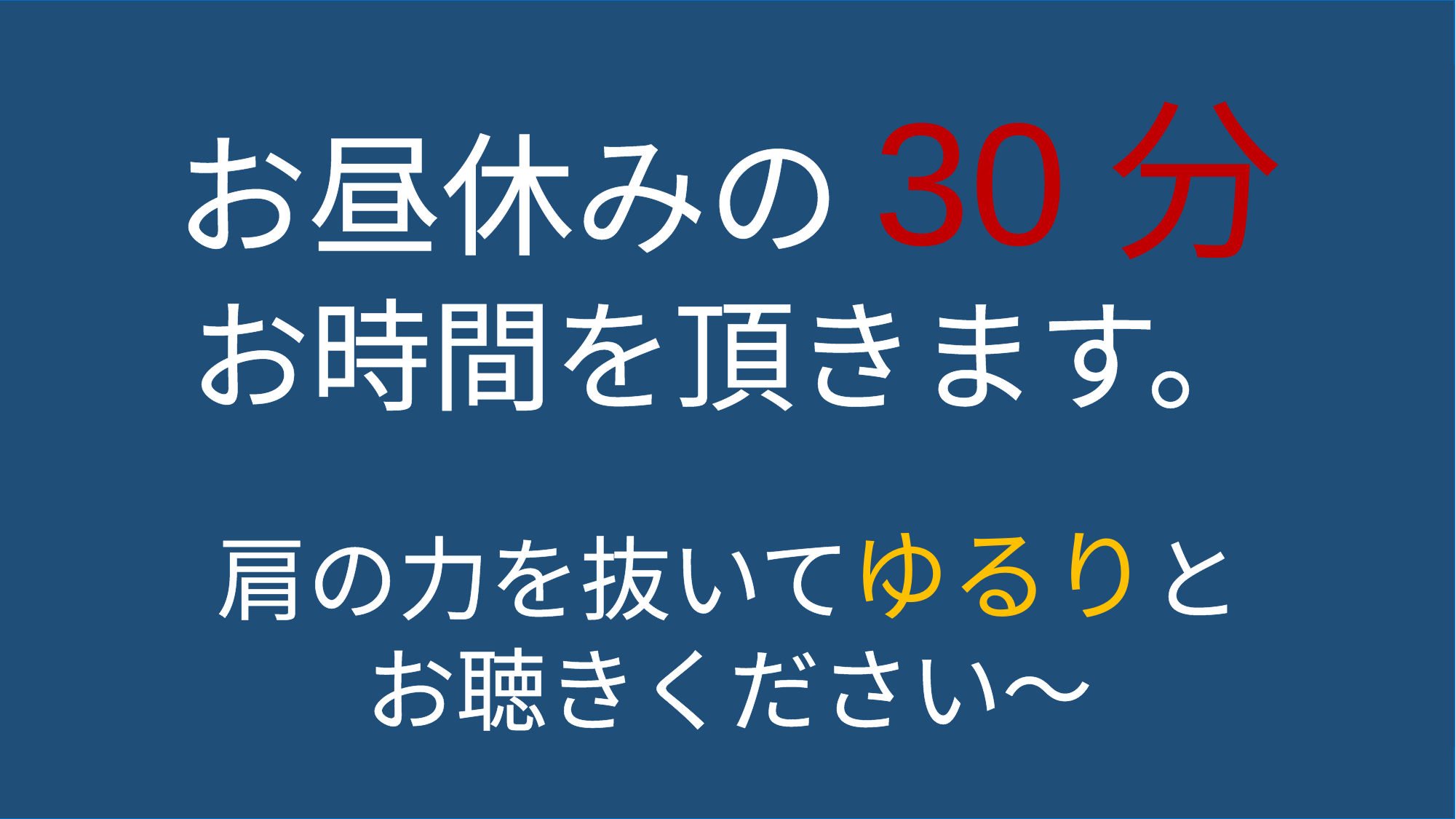

お昼休みの30分
お時間を頂きます。

肩の力を抜いてゆるりと
お聴きください～
画像の端部分が見切れてしまう場合がありますので、テキスト含め
確実に表示させたい要素は、赤枠内に入力してください
XXXXXX